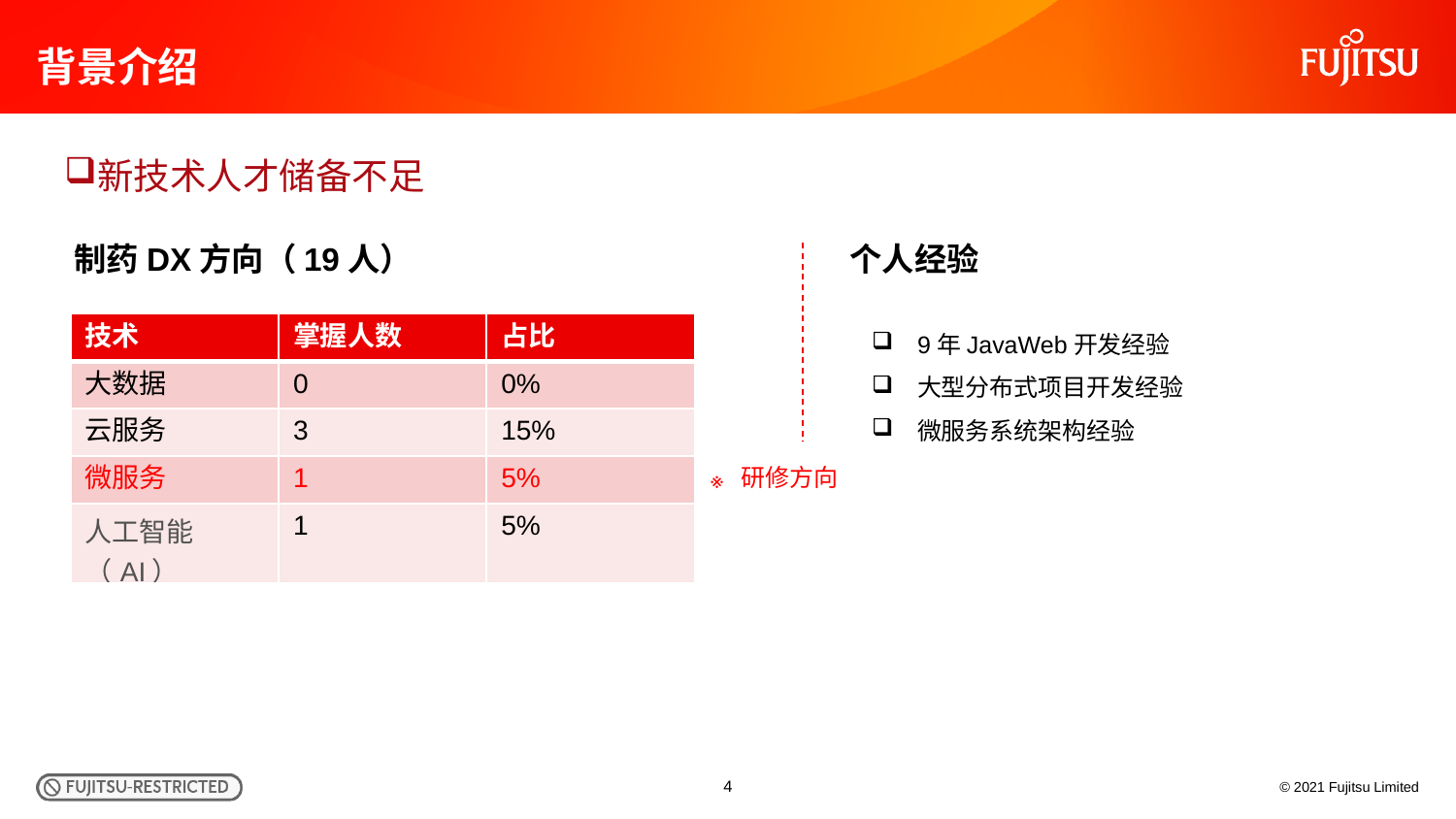

# 背景介绍
新技术人才储备不足
制药DX方向（19人）
个人经验
9年JavaWeb开发经验
大型分布式项目开发经验
微服务系统架构经验
| 技术 | 掌握人数 | 占比 |
| --- | --- | --- |
| 大数据 | 0 | 0% |
| 云服务 | 3 | 15% |
| 微服务 | 1 | 5% |
| 人工智能（AI） | 1 | 5% |
研修方向
※
4
© 2021 Fujitsu Limited